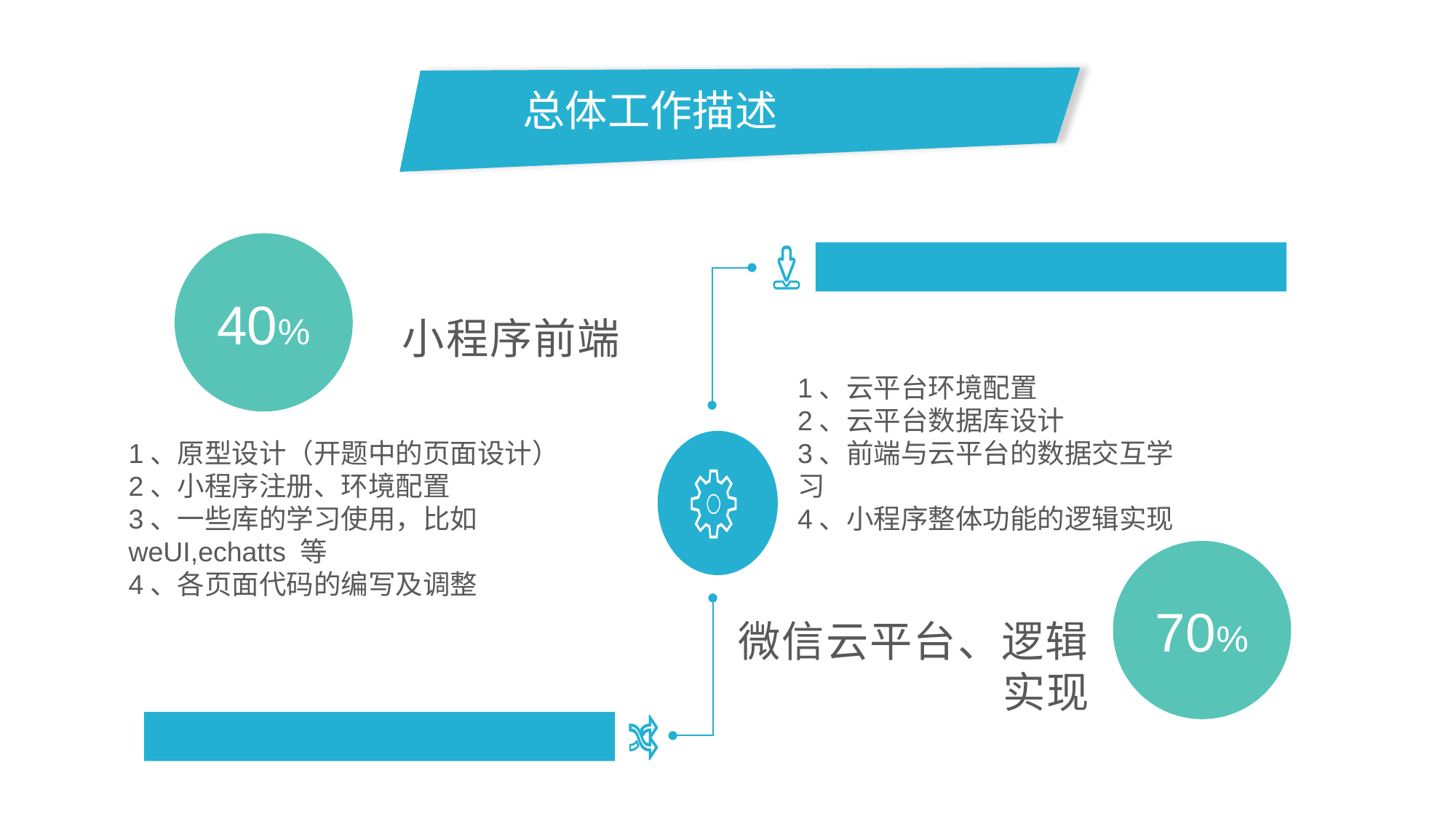

总体工作描述

40%
小程序前端
1、原型设计（开题中的页面设计）
2、小程序注册、环境配置
3、一些库的学习使用，比如weUI,echatts 等
4、各页面代码的编写及调整

1、云平台环境配置
2、云平台数据库设计
3、前端与云平台的数据交互学习
4、小程序整体功能的逻辑实现
微信云平台、逻辑实现

70%